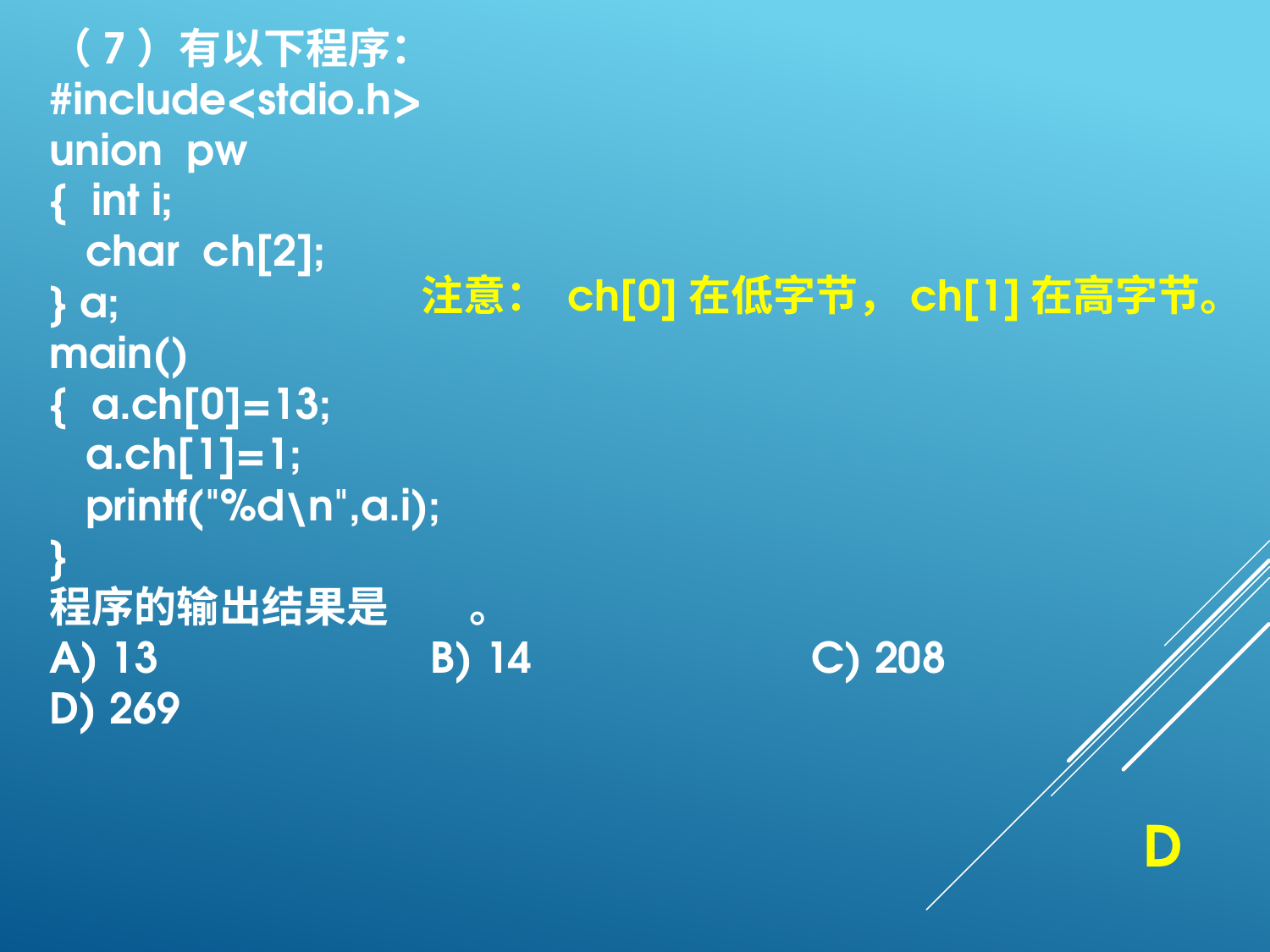

（7）有以下程序：
#include<stdio.h>
union  pw
{  int i;
   char  ch[2];
} a;
main()
{  a.ch[0]=13;
   a.ch[1]=1;
   printf("%d\n",a.i);
}
程序的输出结果是　    。
A) 13      		B) 14       		C) 208      		D) 269
注意： ch[0]在低字节，ch[1]在高字节。
D